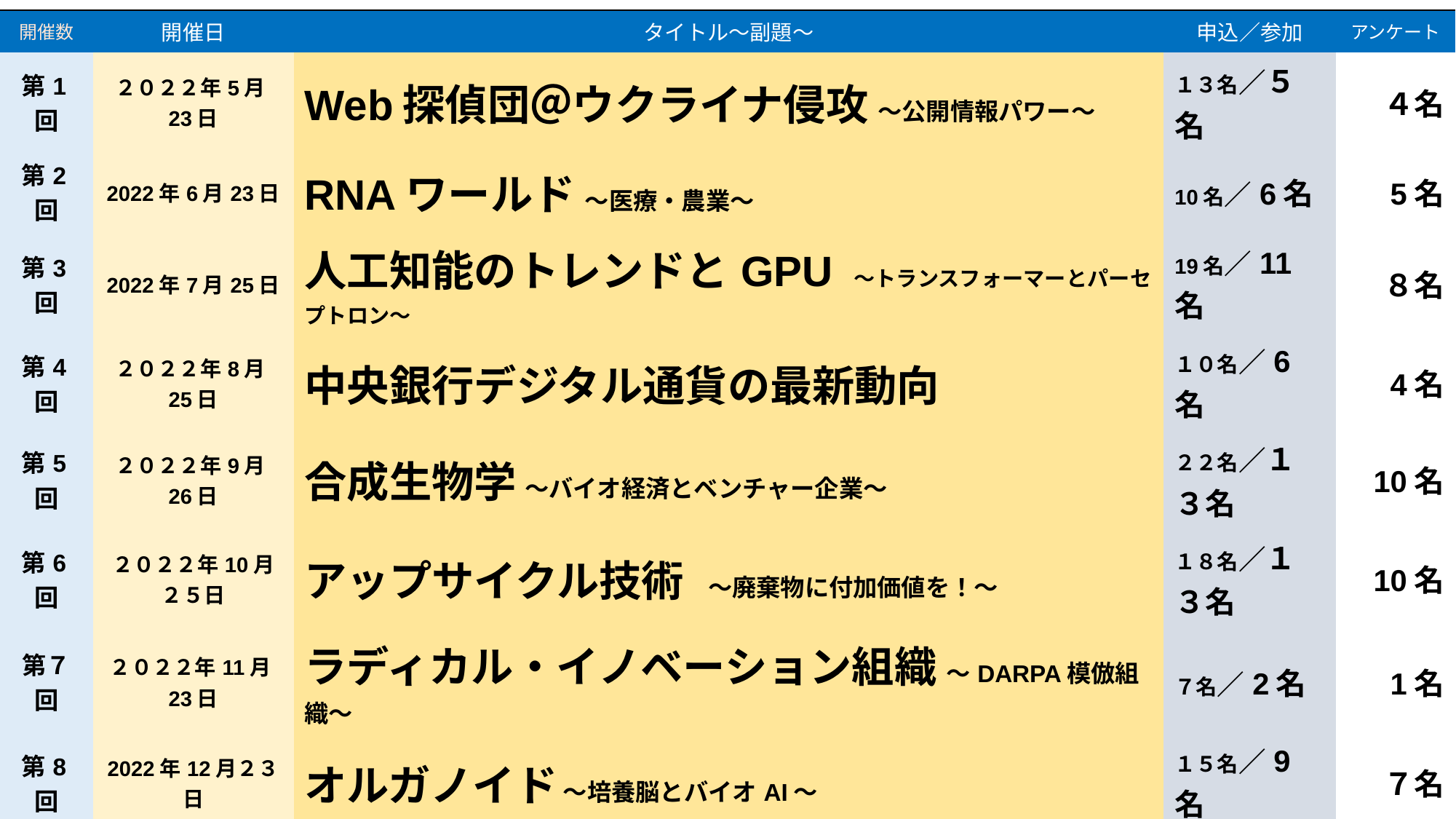

| 開催数 | 開催日 | タイトル～副題～ | 申込／参加 | アンケート |
| --- | --- | --- | --- | --- |
| 第1回 | ２０２２年5月23日 | Web探偵団＠ウクライナ侵攻 ～公開情報パワー～ | １３名／５名 | ４名 |
| 第2回 | 2022年6月23日 | RNAワールド ～医療・農業～ | 10名／6名 | 5名 |
| 第3回 | 2022年7月25日 | 人工知能のトレンドとGPU ～トランスフォーマーとパーセプトロン～ | 19名／11名 | ８名 |
| 第4回 | ２０２２年8月25日 | 中央銀行デジタル通貨の最新動向 | １０名／6名 | 4名 |
| 第5回 | ２０２２年9月26日 | 合成生物学 ～バイオ経済とベンチャー企業～ | ２２名／１３名 | 10名 |
| 第6回 | ２０２２年10月２５日 | アップサイクル技術　～廃棄物に付加価値を！～ | １８名／１３名 | 10名 |
| 第７回 | ２０２２年11月23日 | ラディカル・イノベーション組織 ～DARPA模倣組織～ | ７名／2名 | 1名 |
| 第8回 | 2022年12月２３日 | オルガノイド ～培養脳とバイオAI～ | １５名／9名 | ７名 |
| 第9回 | ２０２３年1月25日 | 航空・宇宙～小型衛星、無人機、極超音速～ | ４０名／30名 | １９名 |
| 第10回 | ２０２３年2月10日 | アップサイクル技術（２） ～技術フォーサイトレポート解説＋～ | １２名／5名 | ９名 |
| 第11回 | 2023年2月24日 | ジェネレーティブAI　～画像生成、ボット、ディープフェイク～ | １８名／10名 | ８名 |
| 第12回 | ２０２３年3月10日 | 次世代原子力　～新型炉、核廃棄物、原子力利用～ | ２９名／２４名 | １８名 |